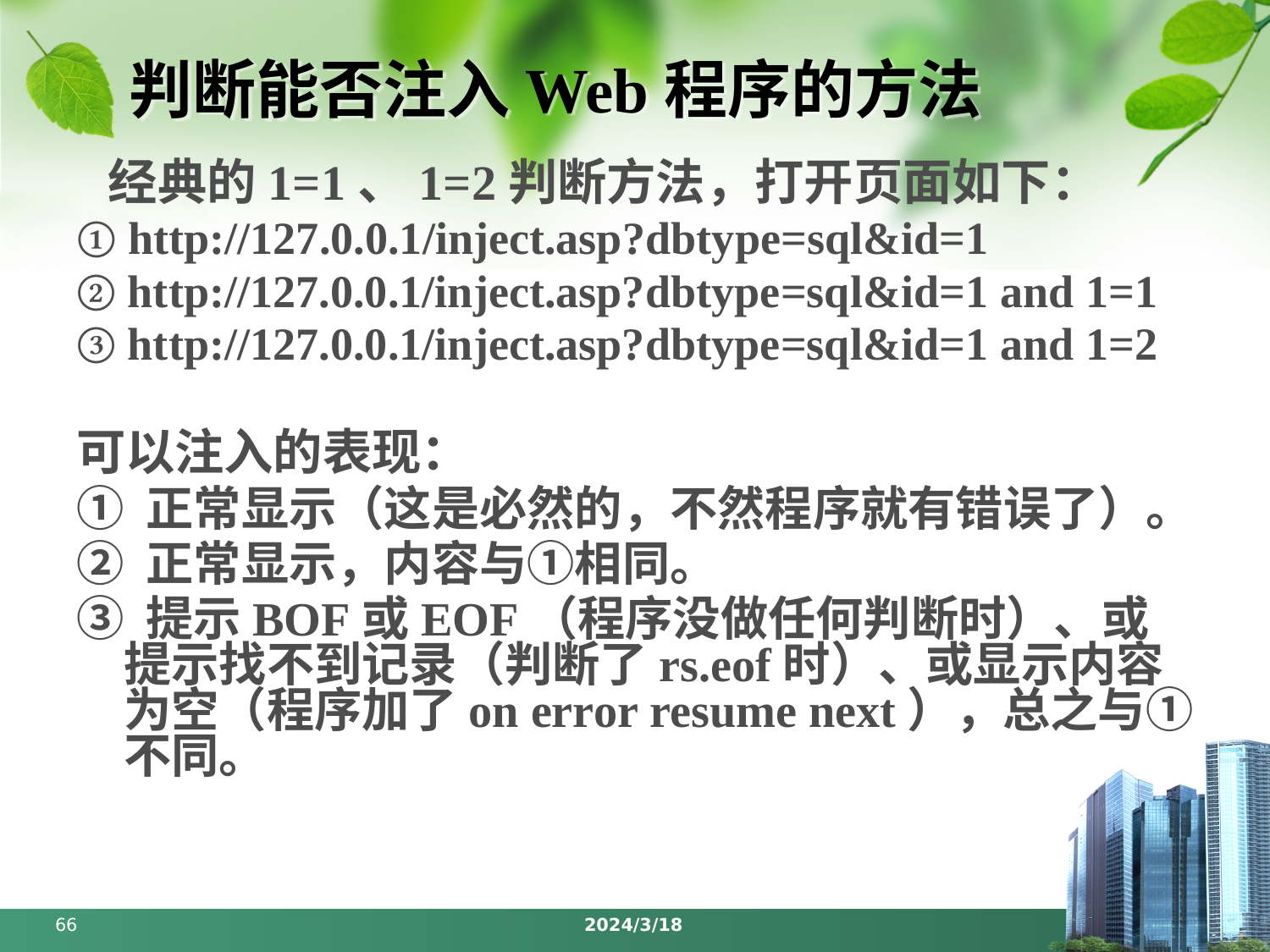

# 判断能否注入Web程序的方法
    经典的1=1、1=2判断方法，打开页面如下：
① http://127.0.0.1/inject.asp?dbtype=sql&id=1
② http://127.0.0.1/inject.asp?dbtype=sql&id=1 and 1=1
③ http://127.0.0.1/inject.asp?dbtype=sql&id=1 and 1=2

可以注入的表现：
① 正常显示（这是必然的，不然程序就有错误了）。
② 正常显示，内容与①相同。
③ 提示BOF或EOF（程序没做任何判断时）、或提示找不到记录（判断了rs.eof时）、或显示内容为空（程序加了on error resume next），总之与①不同。
66
2024/3/18